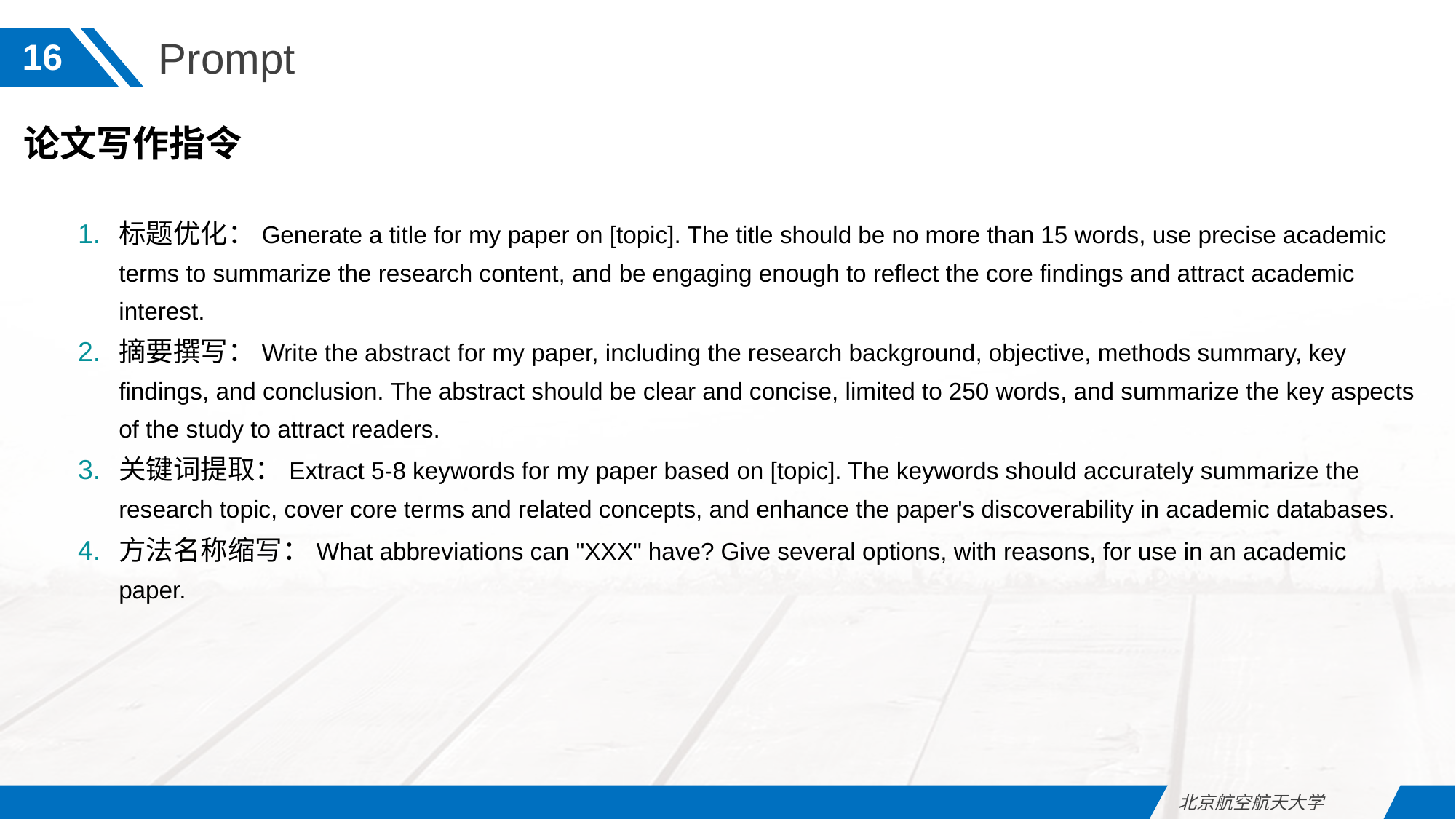

Prompt

16
论文写作指令

标题优化：Generate a title for my paper on [topic]. The title should be no more than 15 words, use precise academic terms to summarize the research content, and be engaging enough to reflect the core findings and attract academic interest.
摘要撰写：Write the abstract for my paper, including the research background, objective, methods summary, key findings, and conclusion. The abstract should be clear and concise, limited to 250 words, and summarize the key aspects of the study to attract readers.
关键词提取：Extract 5-8 keywords for my paper based on [topic]. The keywords should accurately summarize the research topic, cover core terms and related concepts, and enhance the paper's discoverability in academic databases.
方法名称缩写：What abbreviations can "XXX" have? Give several options, with reasons, for use in an academic paper.

北京航空航天大学